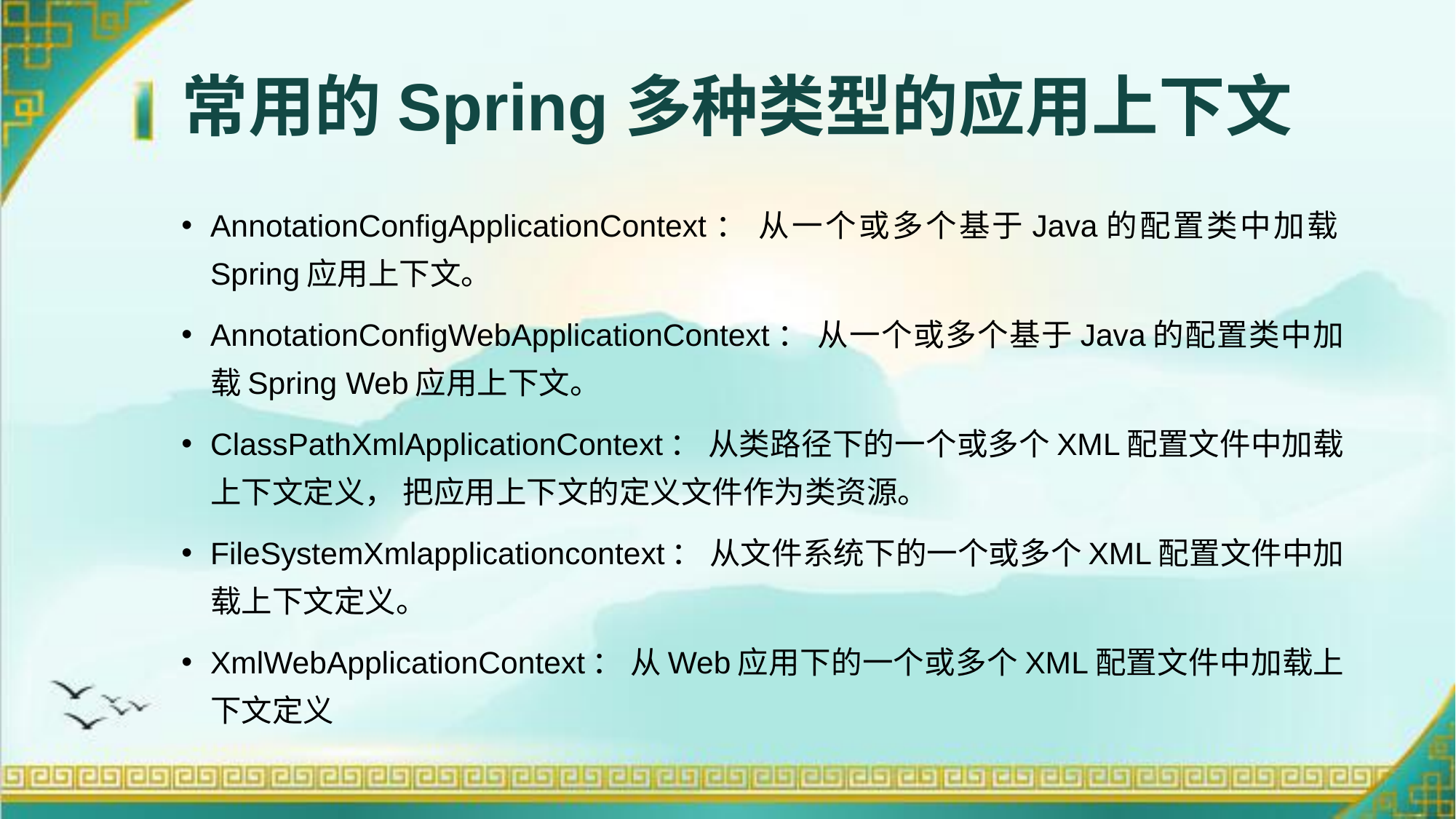

# 常用的Spring多种类型的应用上下文
AnnotationConfigApplicationContext： 从一个或多个基于Java的配置类中加载Spring应用上下文。
AnnotationConfigWebApplicationContext： 从一个或多个基于Java的配置类中加载Spring Web应用上下文。
ClassPathXmlApplicationContext： 从类路径下的一个或多个XML配置文件中加载上下文定义， 把应用上下文的定义文件作为类资源。
FileSystemXmlapplicationcontext： 从文件系统下的一个或多个XML配置文件中加载上下文定义。
XmlWebApplicationContext： 从Web应用下的一个或多个XML配置文件中加载上下文定义